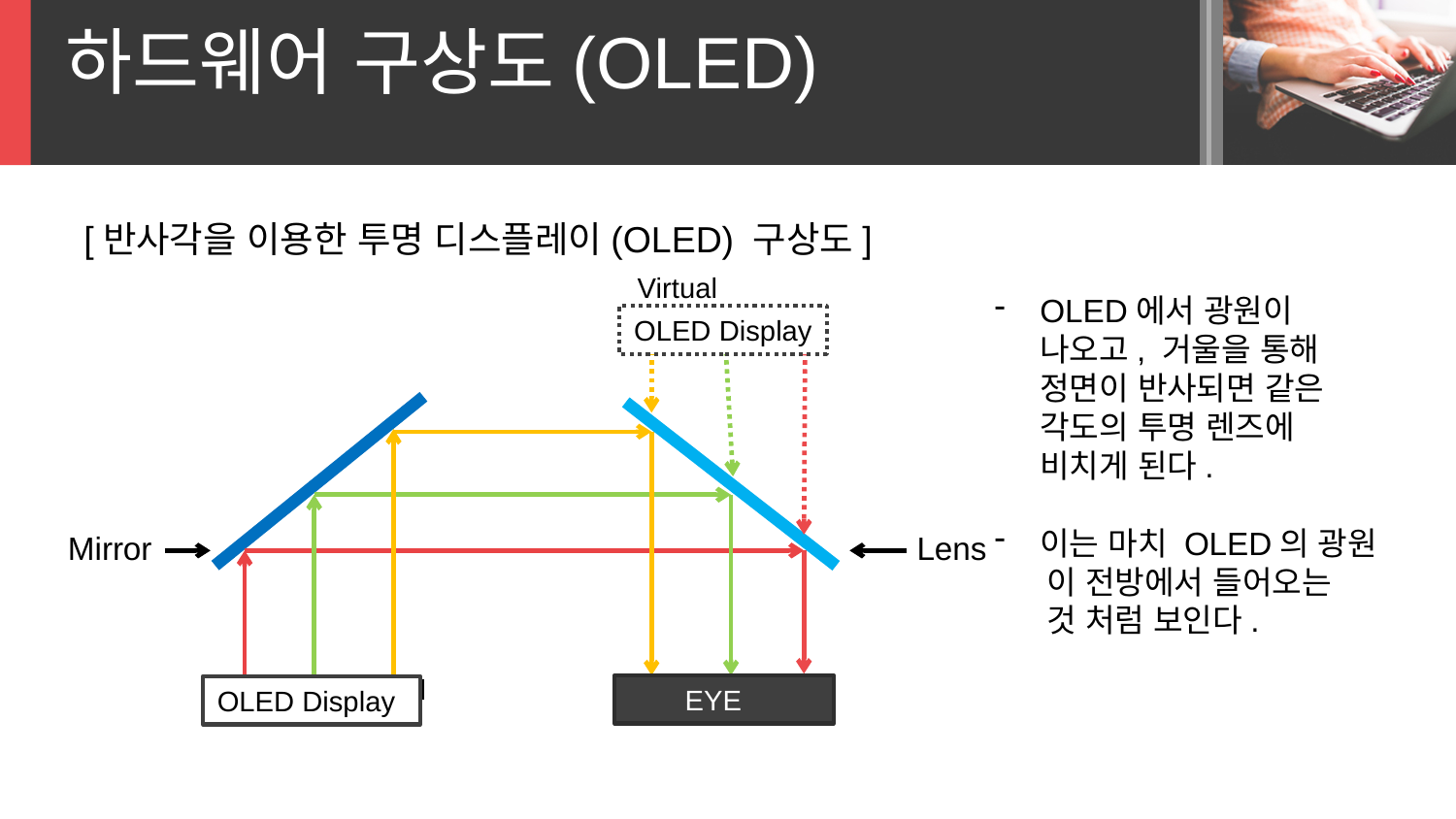

하드웨어 구상도(OLED)
[반사각을 이용한 투명 디스플레이(OLED) 구상도]
Virtual
OLED Display
Mirror
Lens
       EYE
OLED Display
OLED에서 광원이 나오고, 거울을 통해 정면이 반사되면 같은 각도의 투명 렌즈에 비치게 된다.

이는 마치 OLED의 광원
     이 전방에서 들어오는
     것 처럼 보인다.